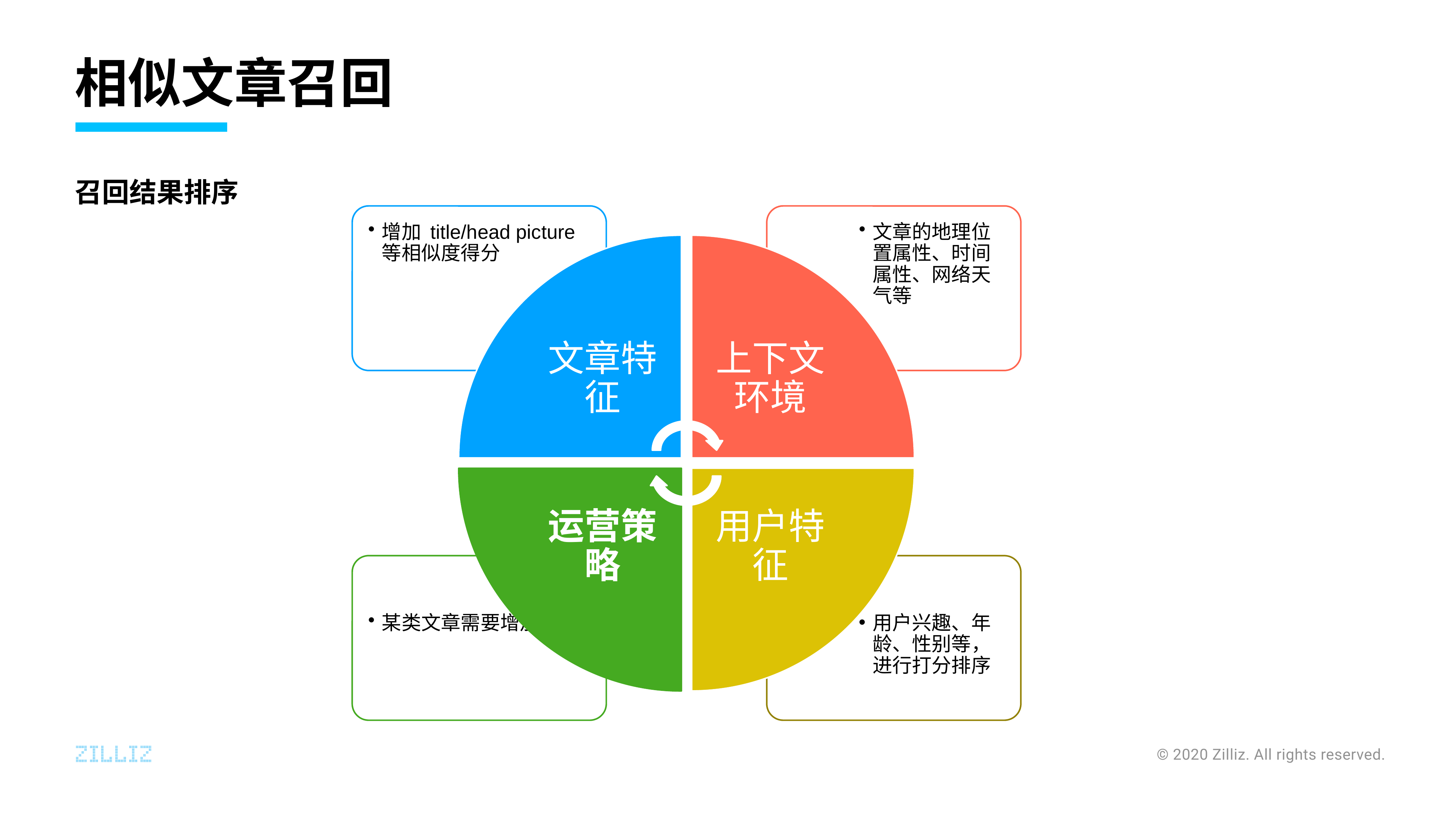

# 相似文章召回
召回结果排序
用户兴趣、年龄、性别等，进行打分排序
某类文章需要增加曝光
文章的地理位置属性、时间属性、网络天气等
增加 title/head picture 等相似度得分
文章特征
上下文环境
用户特征
运营策略